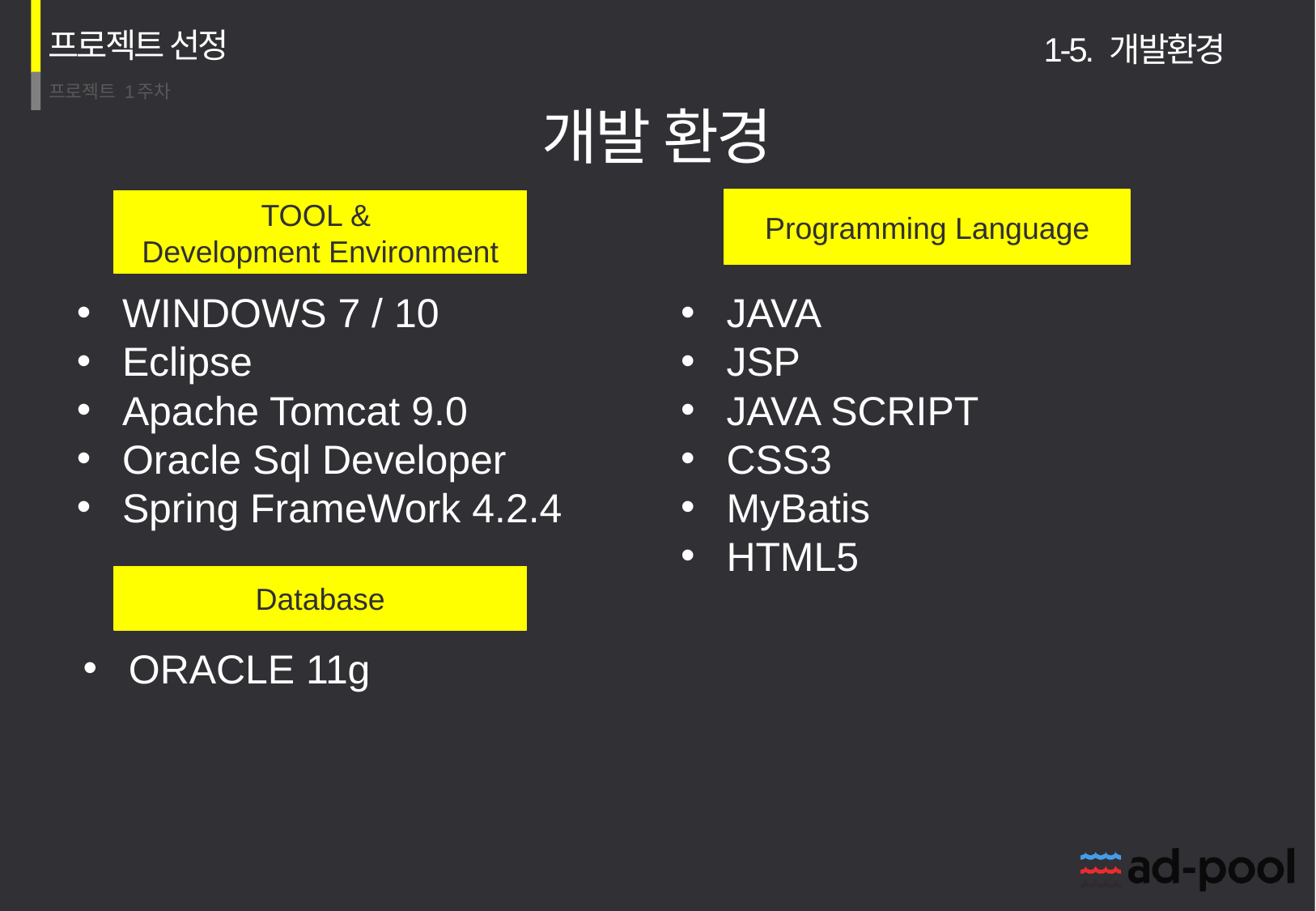

프로젝트 선정

1-5. 개발환경
개발 환경
Programming Language
TOOL &
Development Environment
WINDOWS 7 / 10
Eclipse
Apache Tomcat 9.0
Oracle Sql Developer
Spring FrameWork 4.2.4

JAVA
JSP
JAVA SCRIPT
CSS3
MyBatis
HTML5

Database
ORACLE 11g